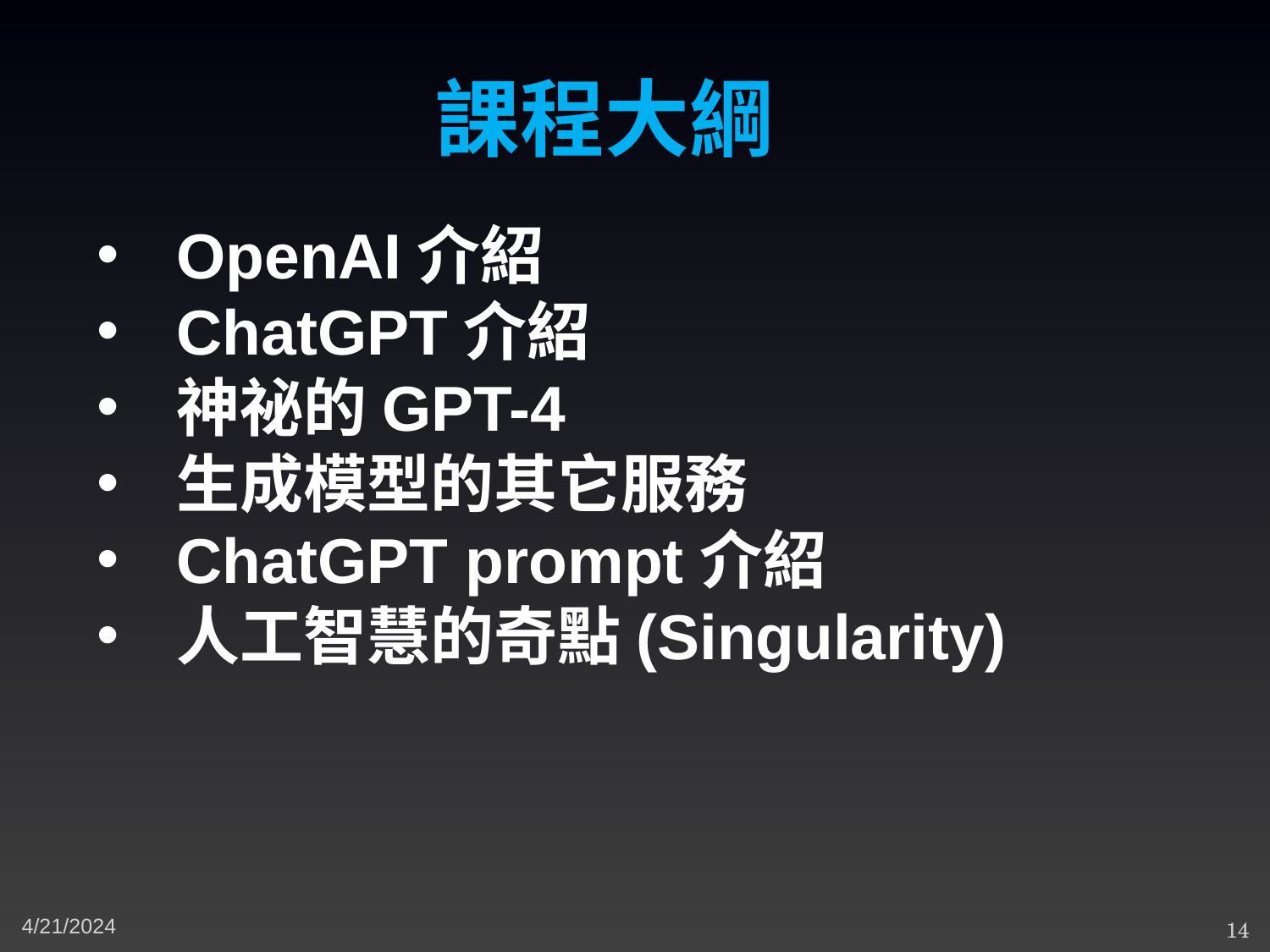

課程大綱
OpenAI介紹
ChatGPT介紹
神祕的GPT-4
生成模型的其它服務
ChatGPT prompt介紹
人工智慧的奇點(Singularity)
4/21/2024
14